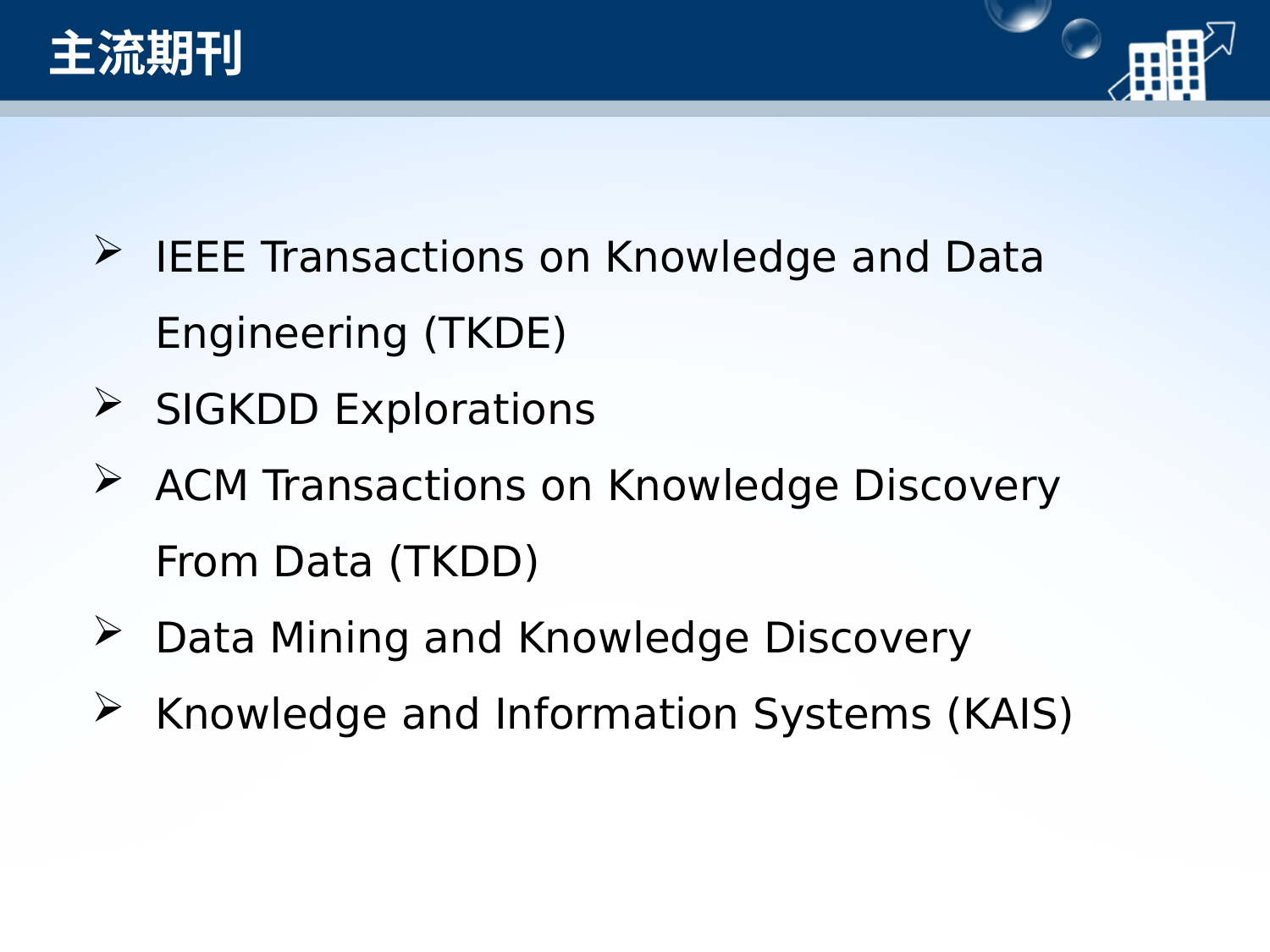

主流期刊
IEEE Transactions on Knowledge and Data Engineering (TKDE)
SIGKDD Explorations
ACM Transactions on Knowledge Discovery From Data (TKDD)
Data Mining and Knowledge Discovery
Knowledge and Information Systems (KAIS)